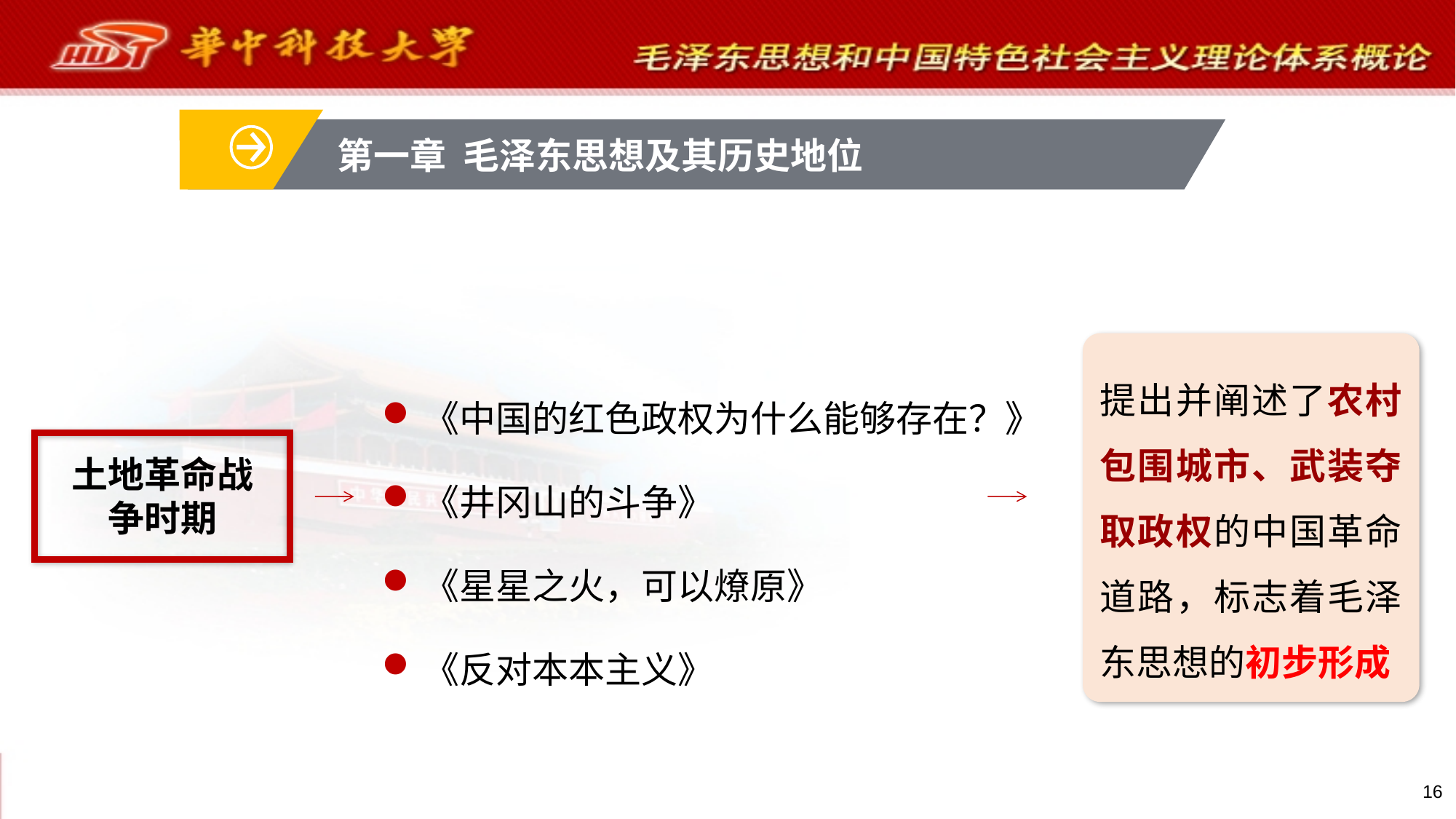

第一章  毛泽东思想及其历史地位

提出并阐述了农村包围城市、武装夺取政权的中国革命道路，标志着毛泽东思想的初步形成
《中国的红色政权为什么能够存在？》
《井冈山的斗争》
《星星之火，可以燎原》
《反对本本主义》

土地革命战争时期
16